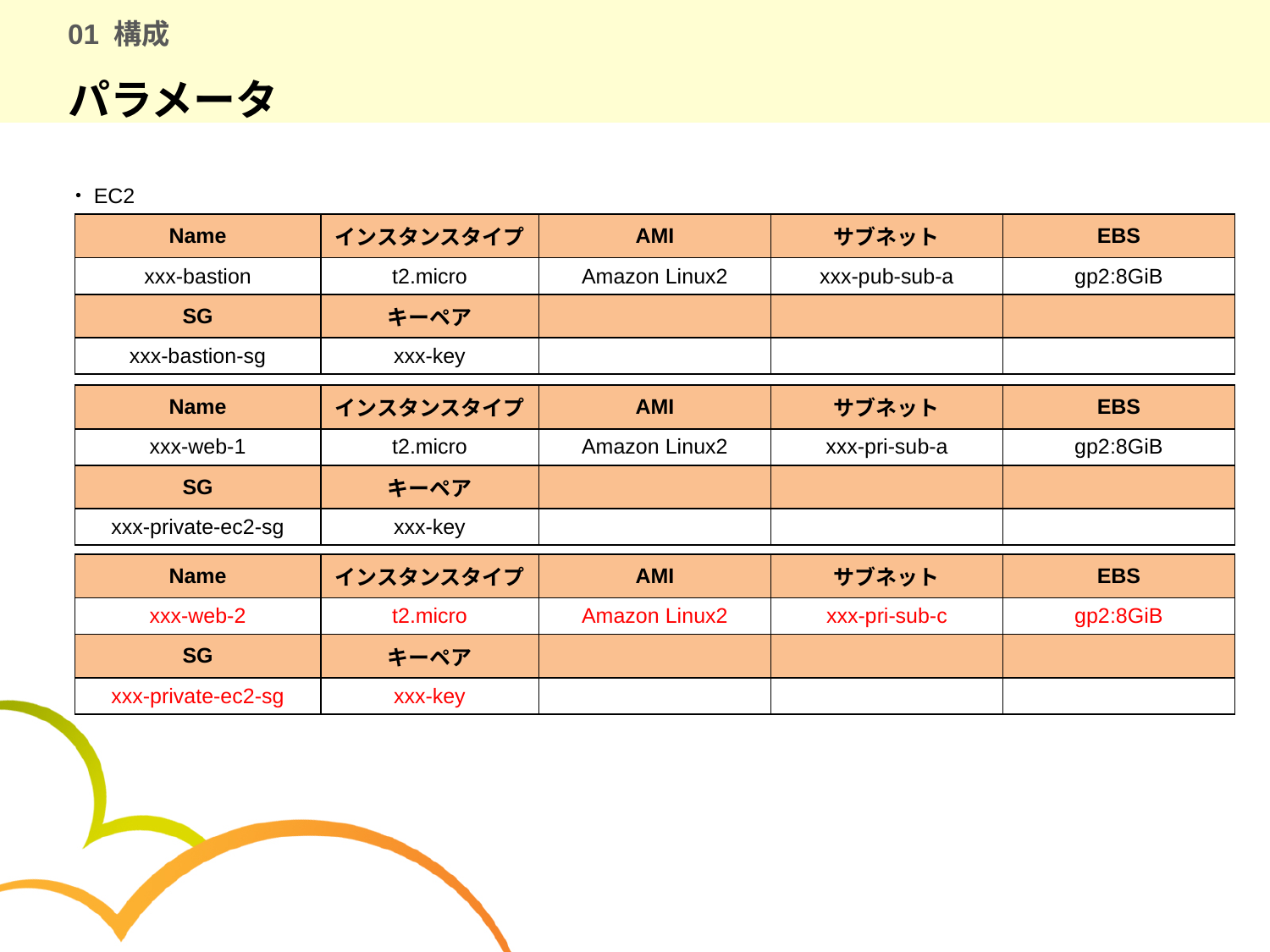

# 01 構成
パラメータ
・EC2

| Name | インスタンスタイプ | AMI | サブネット | EBS |
| --- | --- | --- | --- | --- |
| xxx-bastion | t2.micro | Amazon Linux2 | xxx-pub-sub-a | gp2:8GiB |
| SG | キーペア |  |  |  |
| xxx-bastion-sg | xxx-key |  |  |  |
| Name | インスタンスタイプ | AMI | サブネット | EBS |
| --- | --- | --- | --- | --- |
| xxx-web-1 | t2.micro | Amazon Linux2 | xxx-pri-sub-a | gp2:8GiB |
| SG | キーペア |  |  |  |
| xxx-private-ec2-sg | xxx-key |  |  |  |
| Name | インスタンスタイプ | AMI | サブネット | EBS |
| --- | --- | --- | --- | --- |
| xxx-web-2 | t2.micro | Amazon Linux2 | xxx-pri-sub-c | gp2:8GiB |
| SG | キーペア |  |  |  |
| xxx-private-ec2-sg | xxx-key |  |  |  |